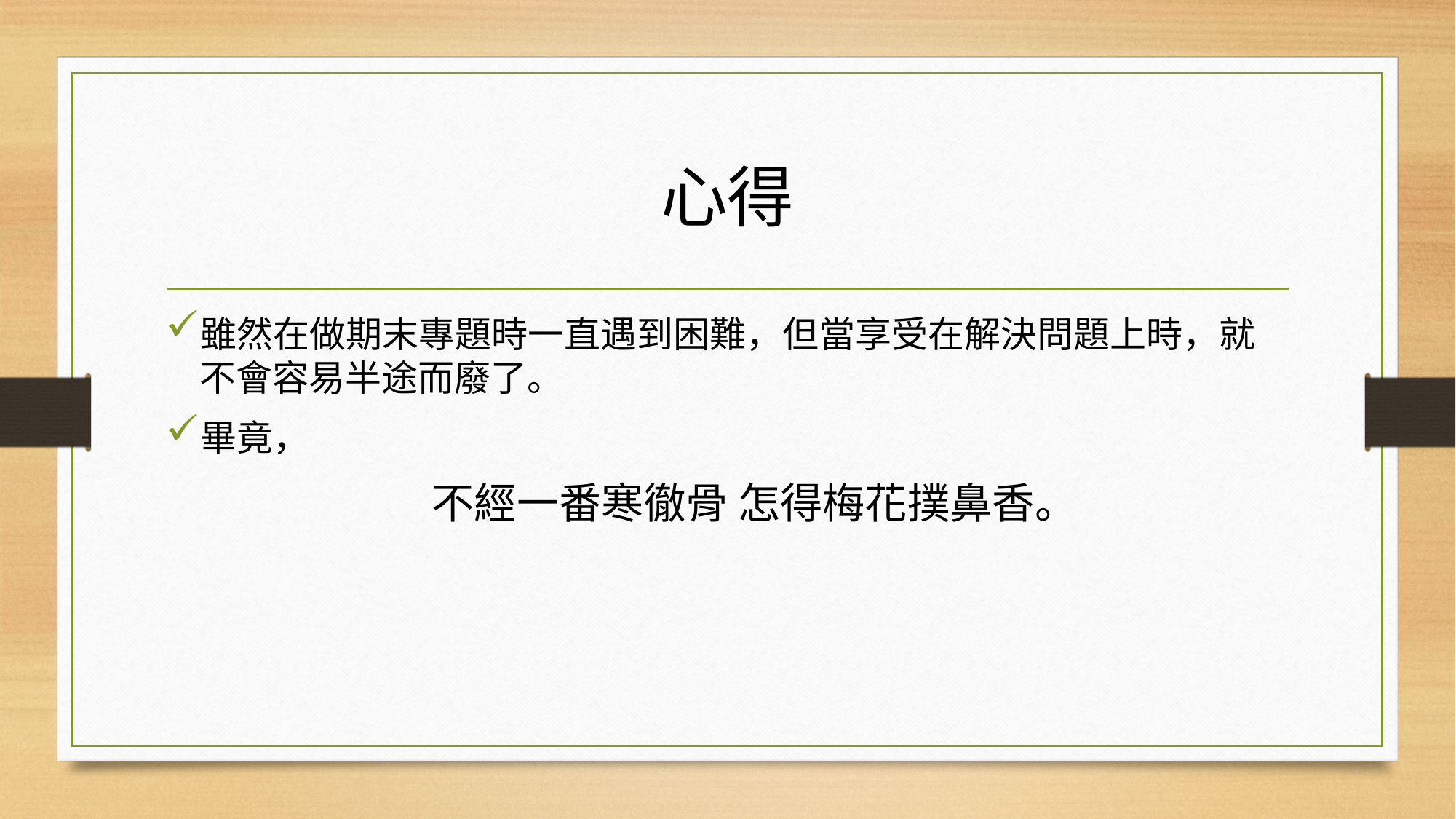

# 心得
雖然在做期末專題時一直遇到困難，但當享受在解決問題上時，就不會容易半途而廢了。
畢竟，
		    不經一番寒徹骨 怎得梅花撲鼻香。